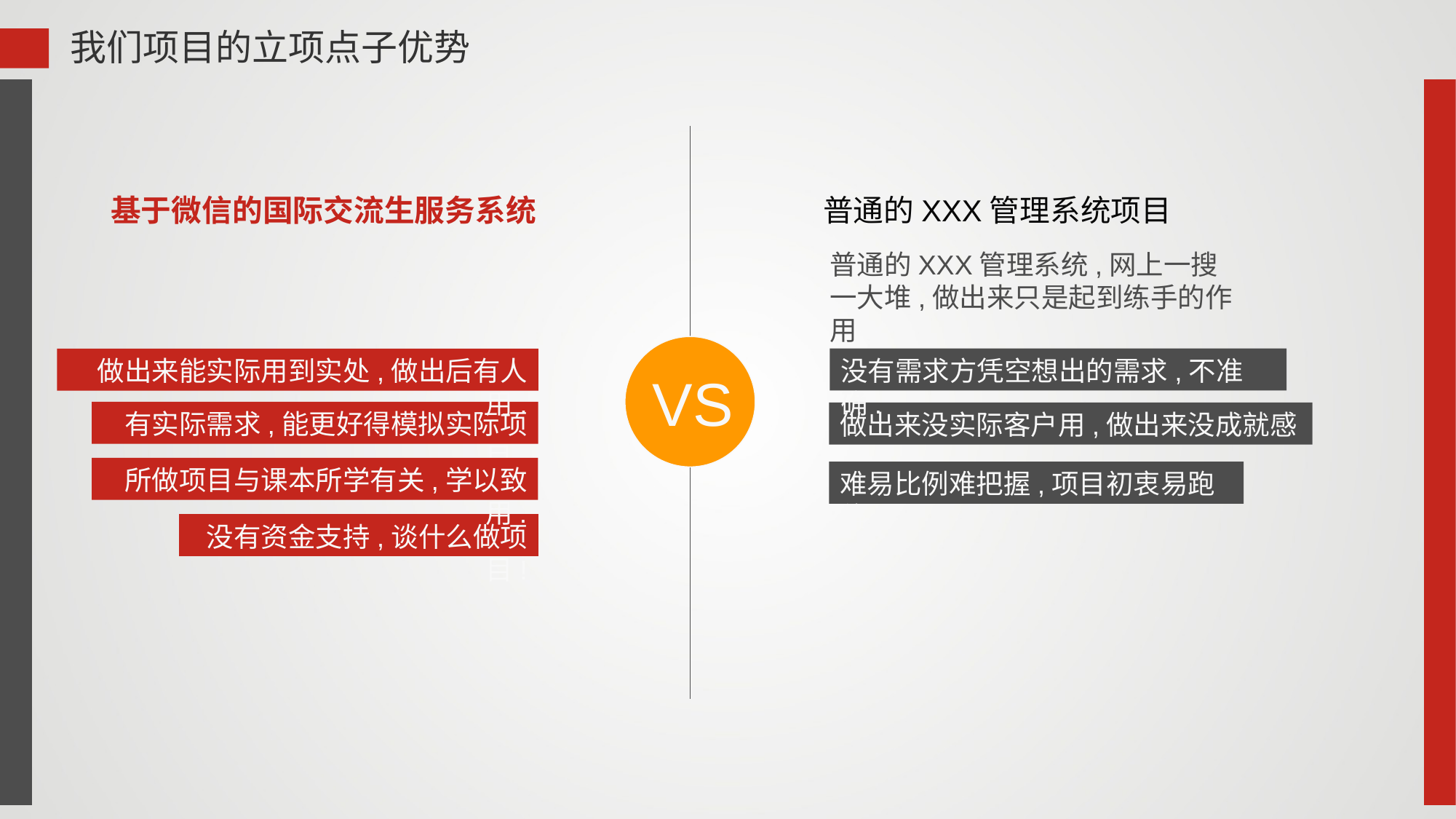

我们项目的立项点子优势

基于微信的国际交流生服务系统
普通的XXX管理系统项目
普通的XXX管理系统,网上一搜一大堆,做出来只是起到练手的作用

没有需求方凭空想出的需求,不准确.
做出来能实际用到实处,做出后有人用.
VS
有实际需求,能更好得模拟实际项目.
做出来没实际客户用,做出来没成就感

所做项目与课本所学有关,学以致用.
难易比例难把握,项目初衷易跑偏

没有资金支持,谈什么做项目!